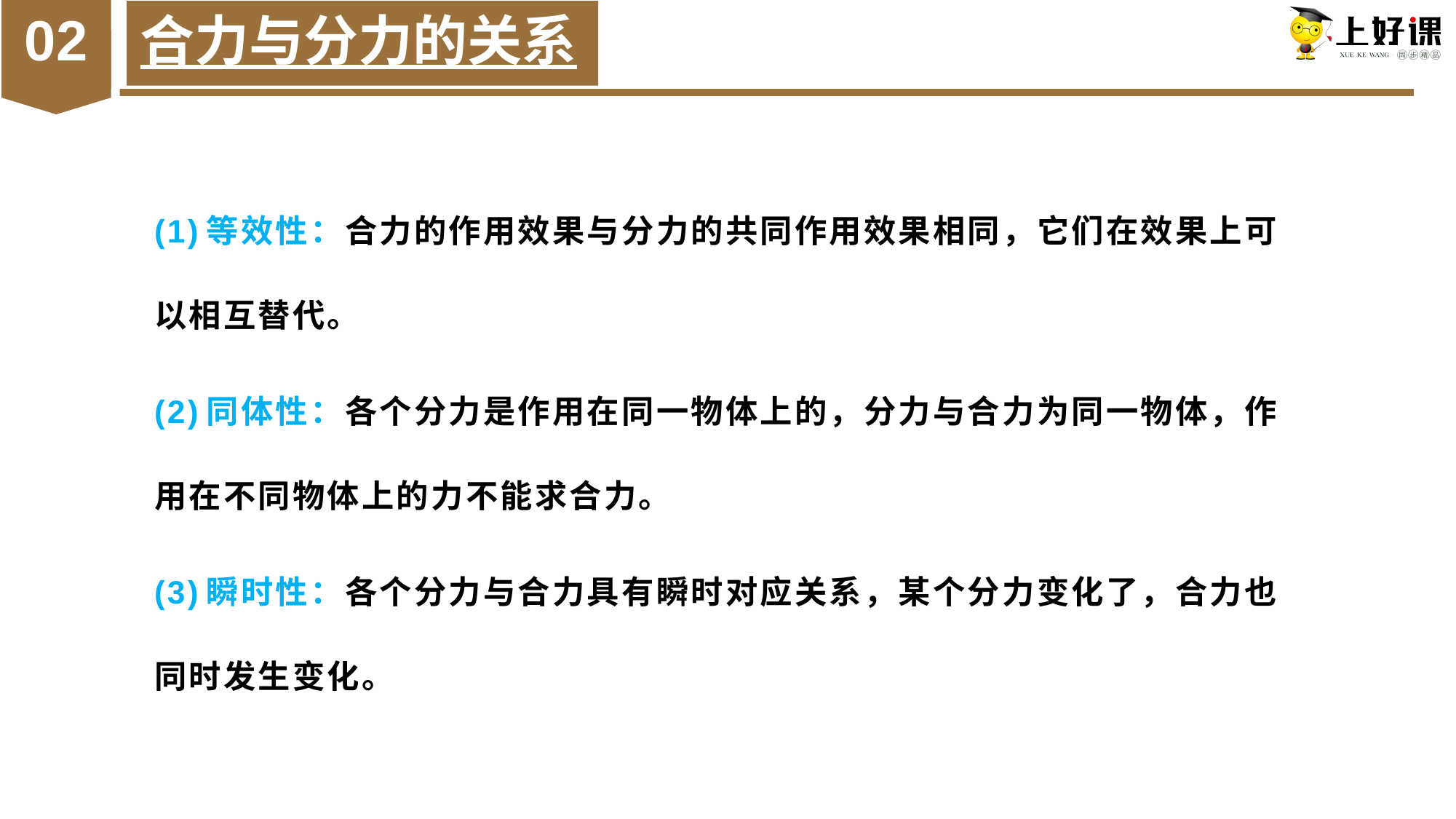

02
合力与分力的关系

(1)等效性：合力的作用效果与分力的共同作用效果相同，它们在效果上可以相互替代。
(2)同体性：各个分力是作用在同一物体上的，分力与合力为同一物体，作用在不同物体上的力不能求合力。
(3)瞬时性：各个分力与合力具有瞬时对应关系，某个分力变化了，合力也同时发生变化。